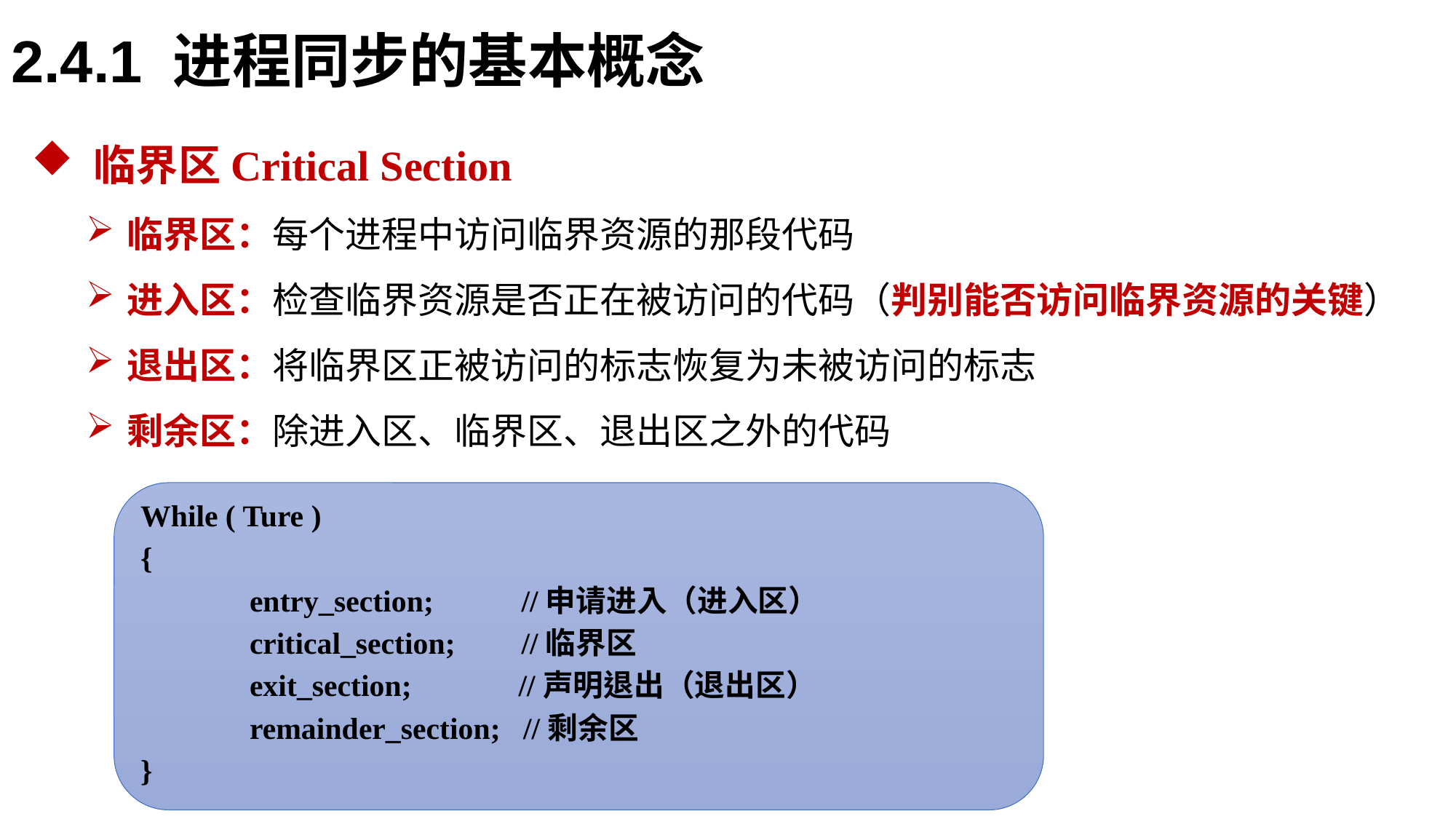

2.4.1 进程同步的基本概念

 临界区Critical Section
临界区：每个进程中访问临界资源的那段代码
进入区：检查临界资源是否正在被访问的代码（判别能否访问临界资源的关键）
退出区：将临界区正被访问的标志恢复为未被访问的标志
剩余区：除进入区、临界区、退出区之外的代码

While ( Ture )
{
	entry_section;  	       //申请进入（进入区）
	critical_section; 	       //临界区
	exit_section;              //声明退出（退出区）
	remainder_section;   //剩余区
}